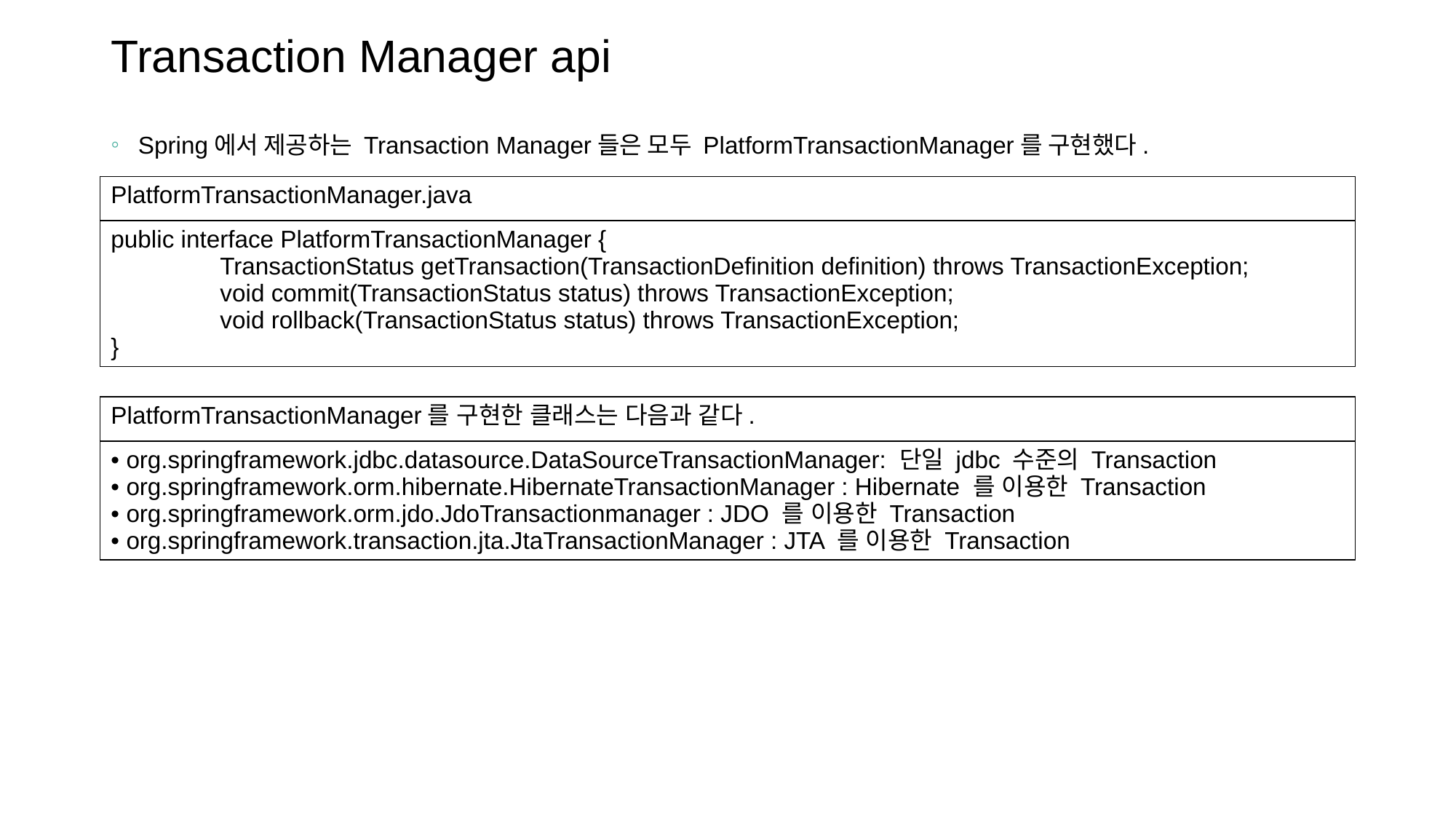

# Transaction Manager api
Spring에서 제공하는 Transaction Manager들은 모두 PlatformTransactionManager를 구현했다.
| PlatformTransactionManager.java |
| --- |
| public interface PlatformTransactionManager { TransactionStatus getTransaction(TransactionDefinition definition) throws TransactionException; void commit(TransactionStatus status) throws TransactionException; void rollback(TransactionStatus status) throws TransactionException; } |
| PlatformTransactionManager를 구현한 클래스는 다음과 같다. |
| --- |
| • org.springframework.jdbc.datasource.DataSourceTransactionManager: 단일 jdbc 수준의 Transaction • org.springframework.orm.hibernate.HibernateTransactionManager : Hibernate 를 이용한 Transaction • org.springframework.orm.jdo.JdoTransactionmanager : JDO 를 이용한 Transaction • org.springframework.transaction.jta.JtaTransactionManager : JTA 를 이용한 Transaction |